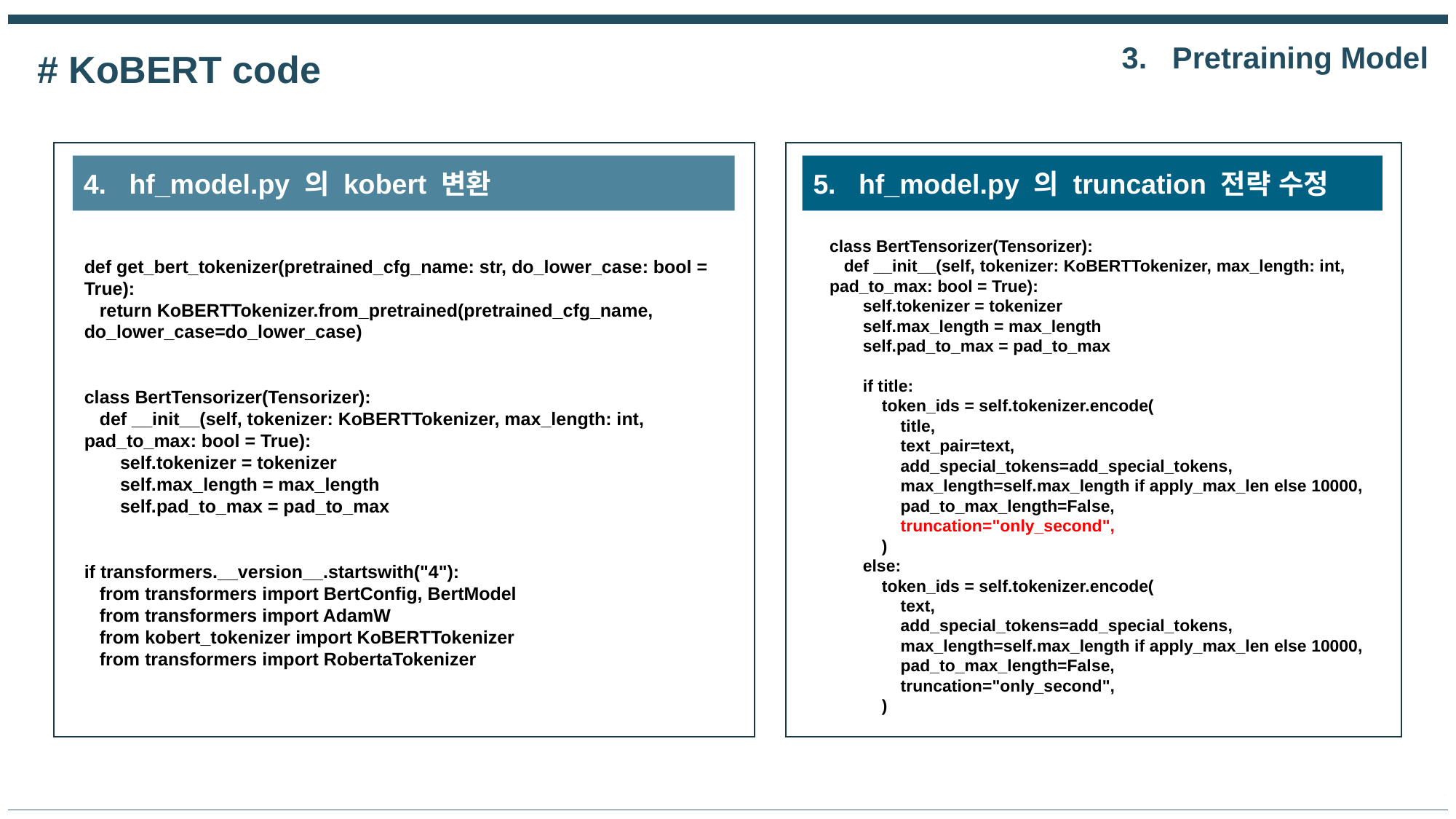

3.   Pretraining Model
# KoBERT code

4.   hf_model.py 의 kobert 변환
5.   hf_model.py 의 truncation 전략 수정
class BertTensorizer(Tensorizer):
   def __init__(self, tokenizer: KoBERTTokenizer, max_length: int, pad_to_max: bool = True):
       self.tokenizer = tokenizer
       self.max_length = max_length
       self.pad_to_max = pad_to_max

       if title:
           token_ids = self.tokenizer.encode(
               title,
               text_pair=text,
               add_special_tokens=add_special_tokens,
               max_length=self.max_length if apply_max_len else 10000,
               pad_to_max_length=False,
               truncation="only_second",
           )
       else:
           token_ids = self.tokenizer.encode(
               text,
               add_special_tokens=add_special_tokens,
               max_length=self.max_length if apply_max_len else 10000,
               pad_to_max_length=False,
               truncation="only_second",
           )
def get_bert_tokenizer(pretrained_cfg_name: str, do_lower_case: bool = True):
   return KoBERTTokenizer.from_pretrained(pretrained_cfg_name, do_lower_case=do_lower_case)

class BertTensorizer(Tensorizer):
   def __init__(self, tokenizer: KoBERTTokenizer, max_length: int, pad_to_max: bool = True):
       self.tokenizer = tokenizer
       self.max_length = max_length
       self.pad_to_max = pad_to_max

if transformers.__version__.startswith("4"):
   from transformers import BertConfig, BertModel
   from transformers import AdamW
   from kobert_tokenizer import KoBERTTokenizer
   from transformers import RobertaTokenizer